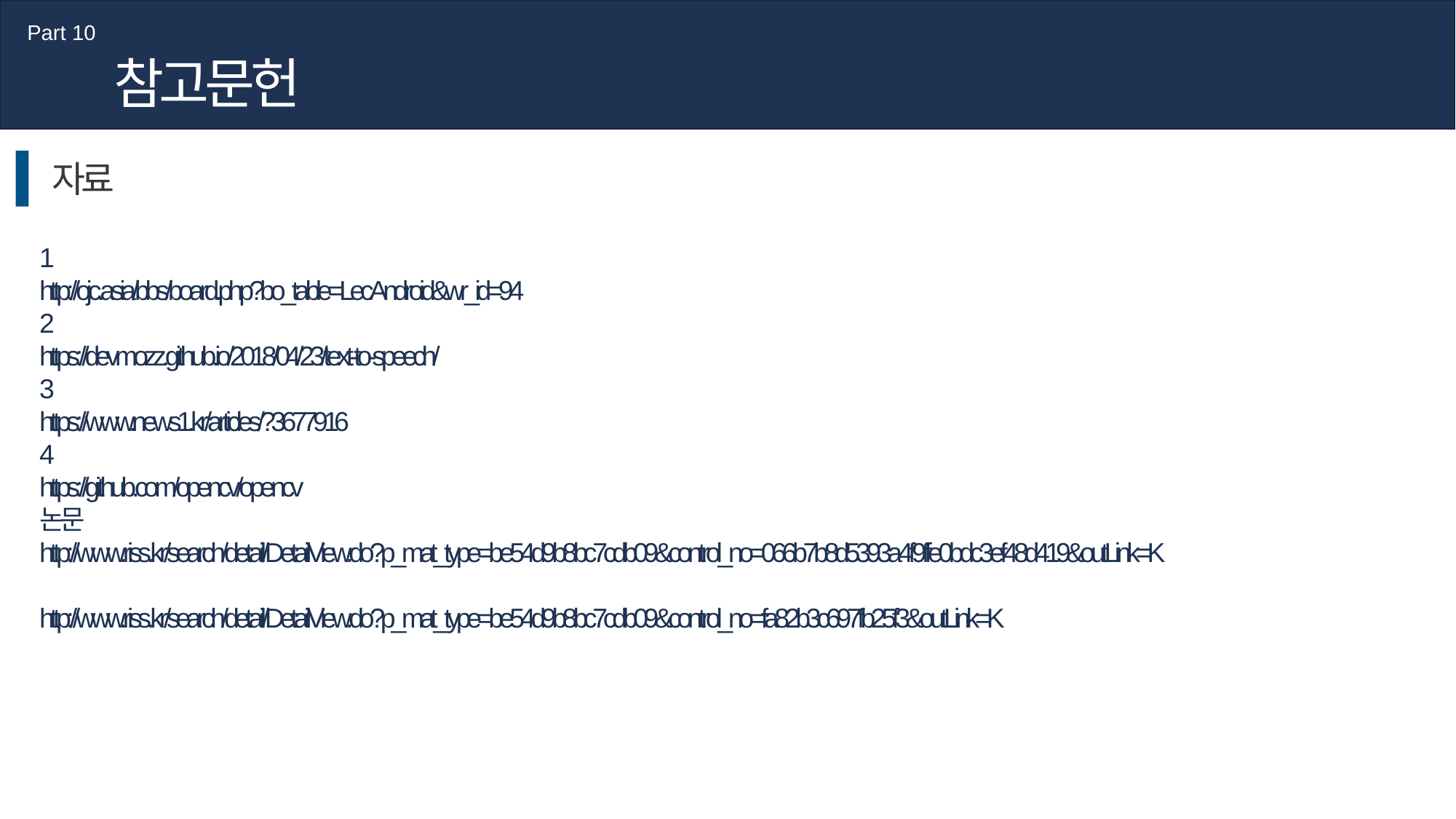

Part 10
참고문헌

자료
1
http://ojc.asia/bbs/board.php?bo_table=LecAndroid&wr_id=94
2
https://devmozz.github.io/2018/04/23/text-to-speech/
3
https://www.news1.kr/articles/?3677916
4
https://github.com/opencv/opencv
논문
http://www.riss.kr/search/detail/DetailView.do?p_mat_type=be54d9b8bc7cdb09&control_no=066b7b8d5393a4f9ffe0bdc3ef48d419&outLink=K

http://www.riss.kr/search/detail/DetailView.do?p_mat_type=be54d9b8bc7cdb09&control_no=fa82b3c697fb25f3&outLink=K